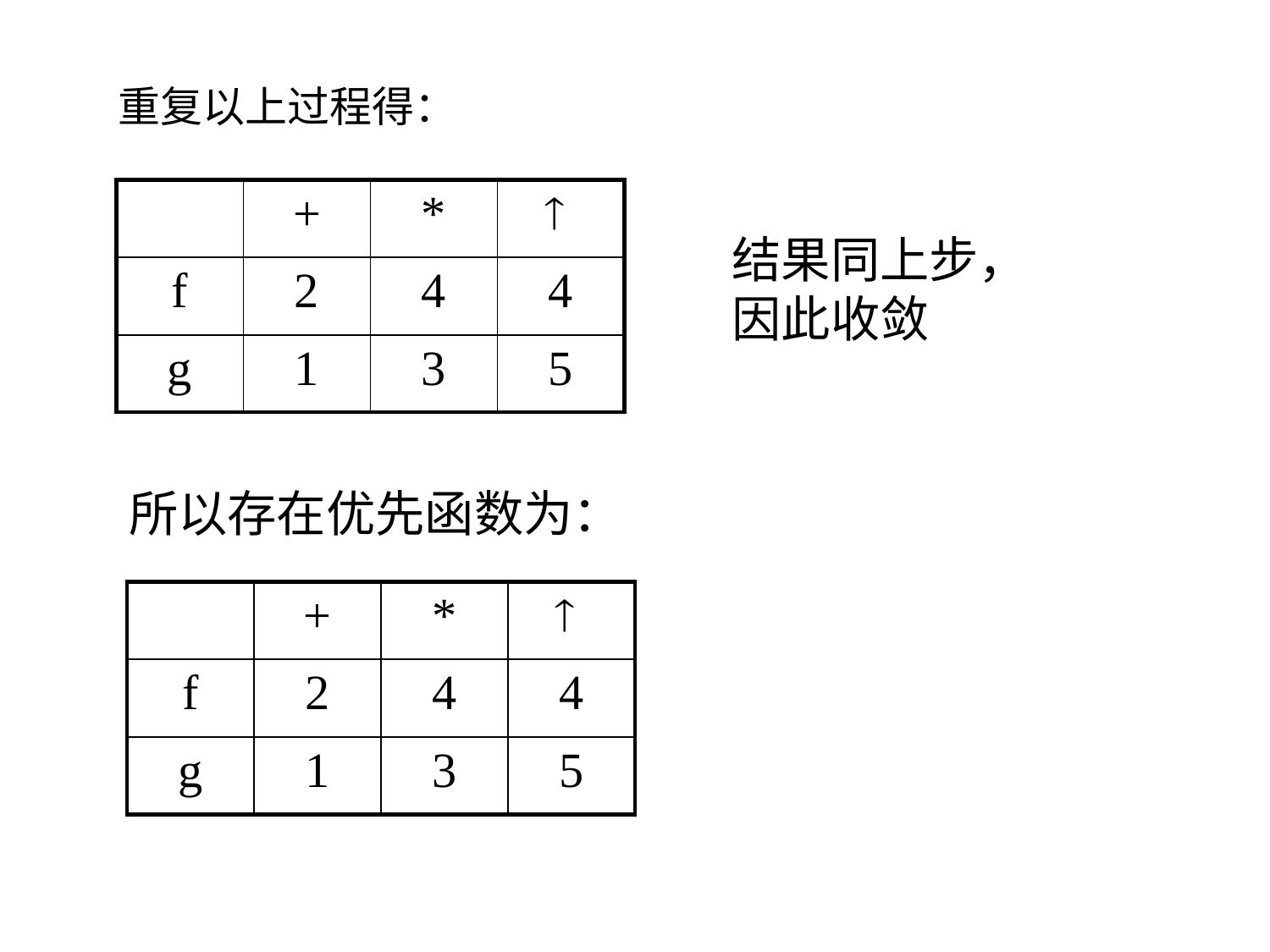

重复以上过程得：
|  | + | \* | ↑ |
| --- | --- | --- | --- |
| f | 2 | 4 | 4 |
| g | 1 | 3 | 5 |
结果同上步，因此收敛
所以存在优先函数为：
|  | + | \* | ↑ |
| --- | --- | --- | --- |
| f | 2 | 4 | 4 |
| g | 1 | 3 | 5 |